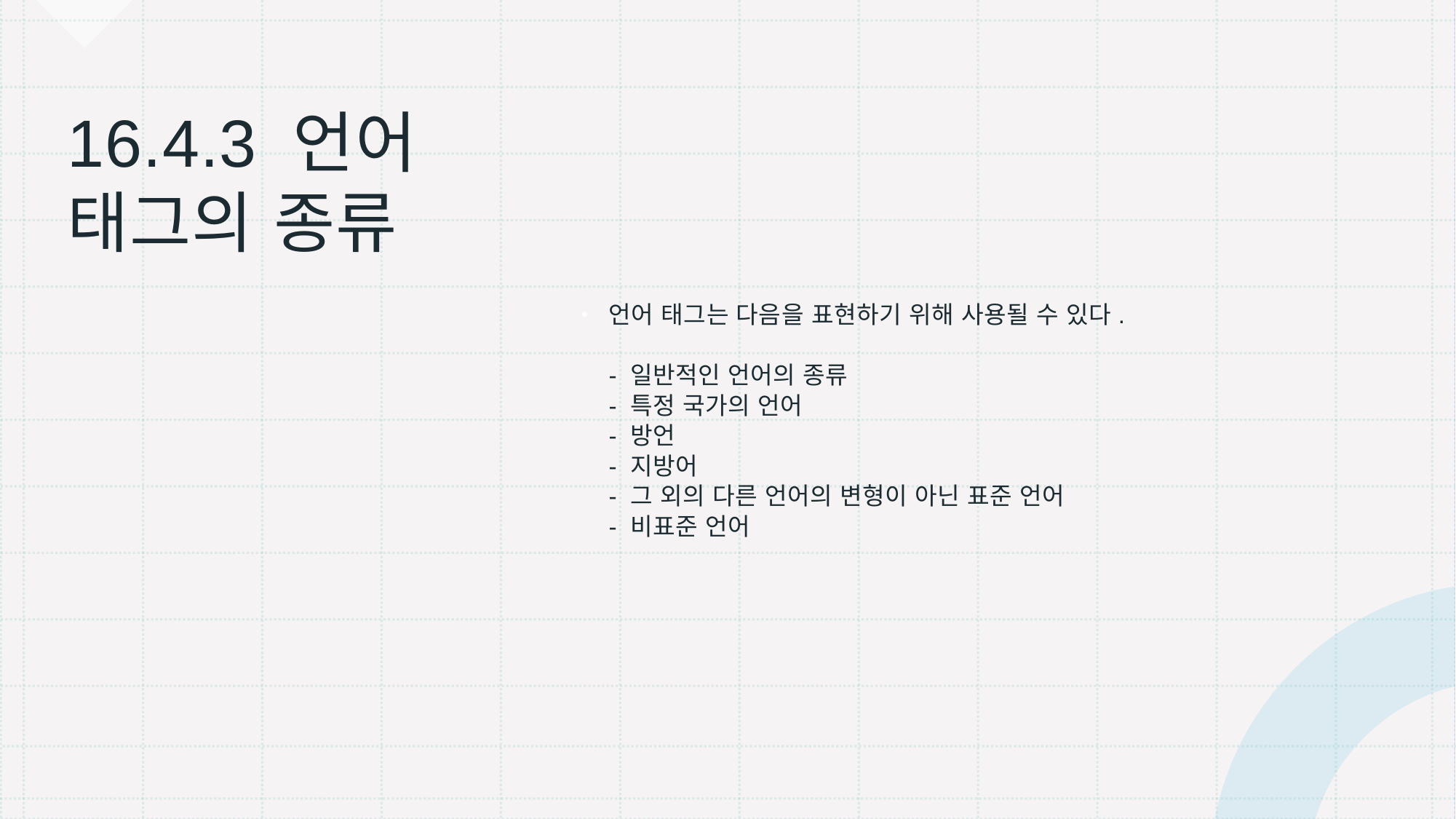

언어 태그는 다음을 표현하기 위해 사용될 수 있다.
- 일반적인 언어의 종류
- 특정 국가의 언어
- 방언
- 지방어
- 그 외의 다른 언어의 변형이 아닌 표준 언어
- 비표준 언어
# 16.4.3 언어 태그의 종류